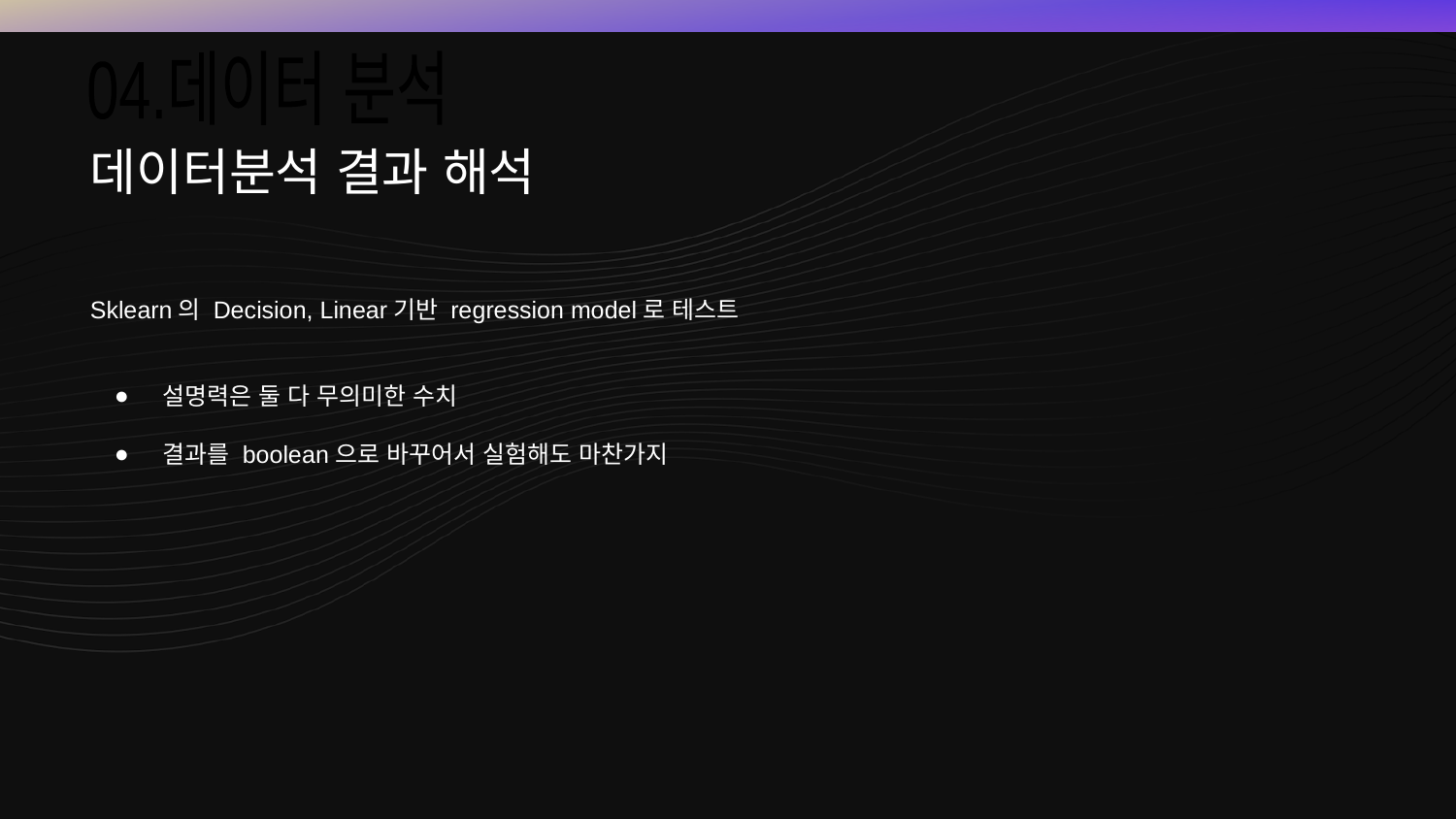

04.데이터 분석
# 데이터분석 결과 해석
Sklearn의 Decision, Linear기반 regression model로 테스트

설명력은 둘 다 무의미한 수치

결과를 boolean으로 바꾸어서 실험해도 마찬가지